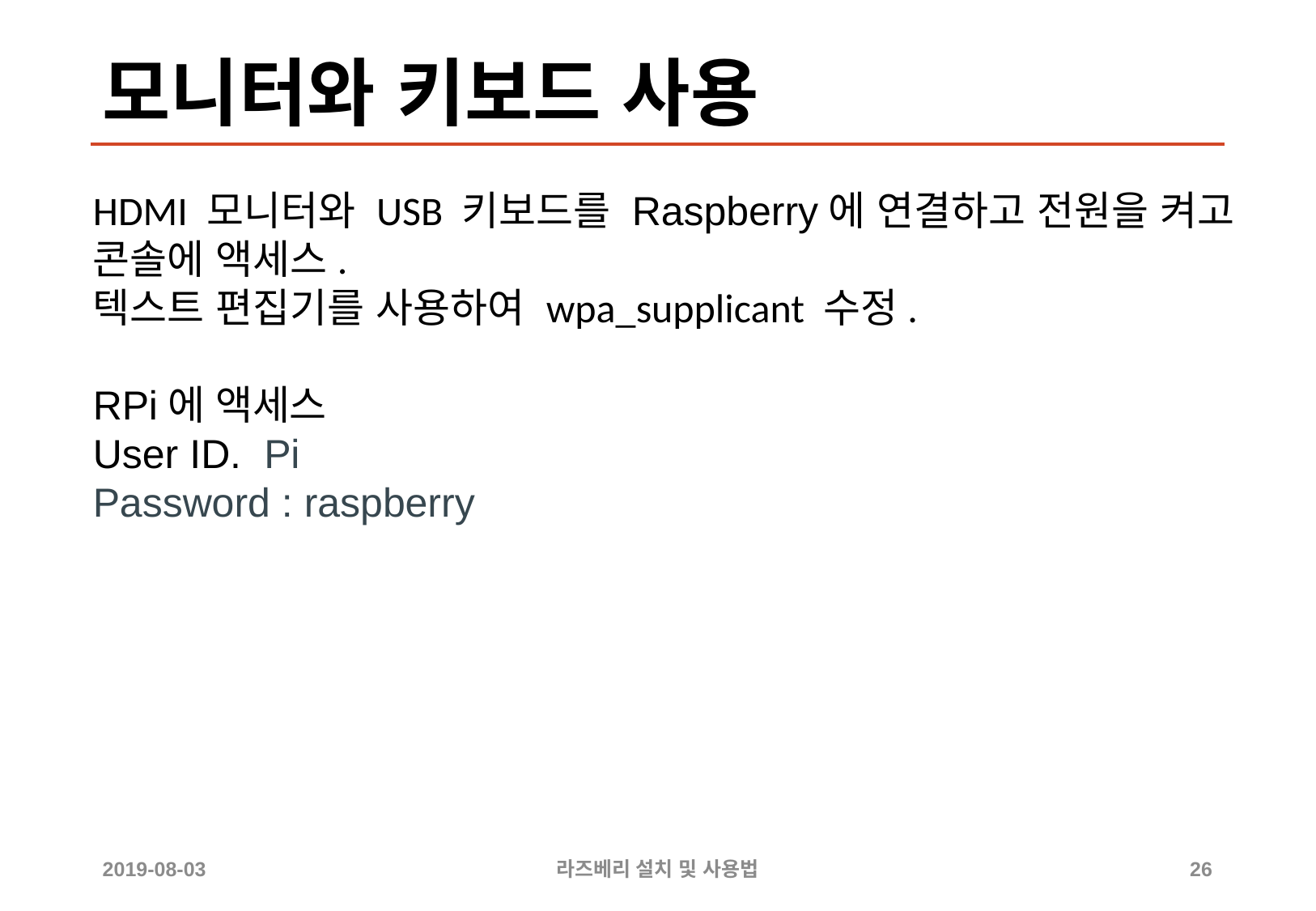

# 모니터와 키보드 사용
HDMI 모니터와 USB 키보드를 Raspberry에 연결하고 전원을 켜고
콘솔에 액세스.
텍스트 편집기를 사용하여 wpa_supplicant 수정.

RPi에 액세스
User ID.  Pi
Password : raspberry
2019-08-03
라즈베리 설치 및 사용법
26